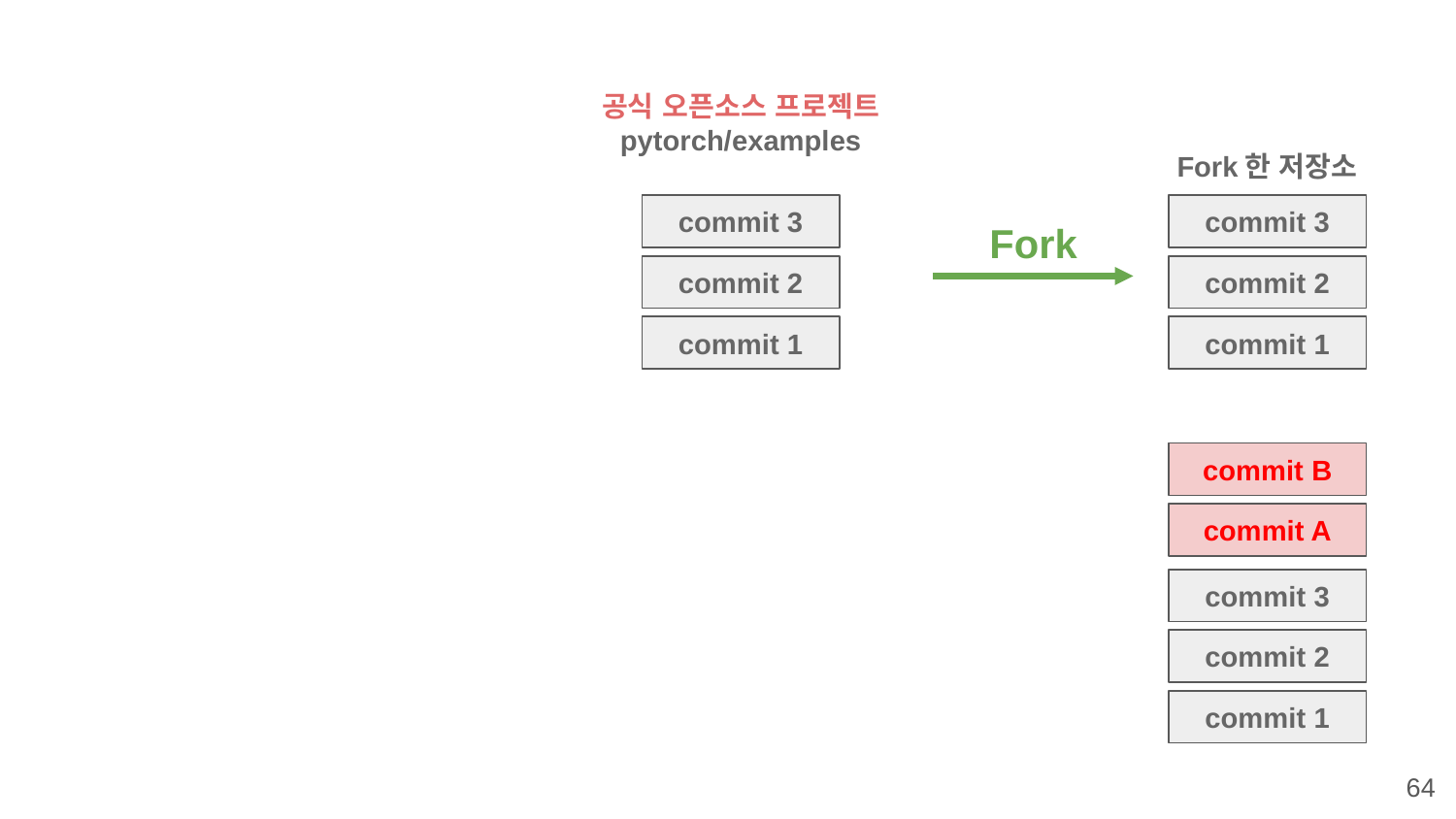

공식 오픈소스 프로젝트
pytorch/examples
Fork한 저장소
commit 3
commit 3
Fork
commit 2
commit 2
commit 1
commit 1
commit B
commit A
commit 3
commit 2
commit 1
64